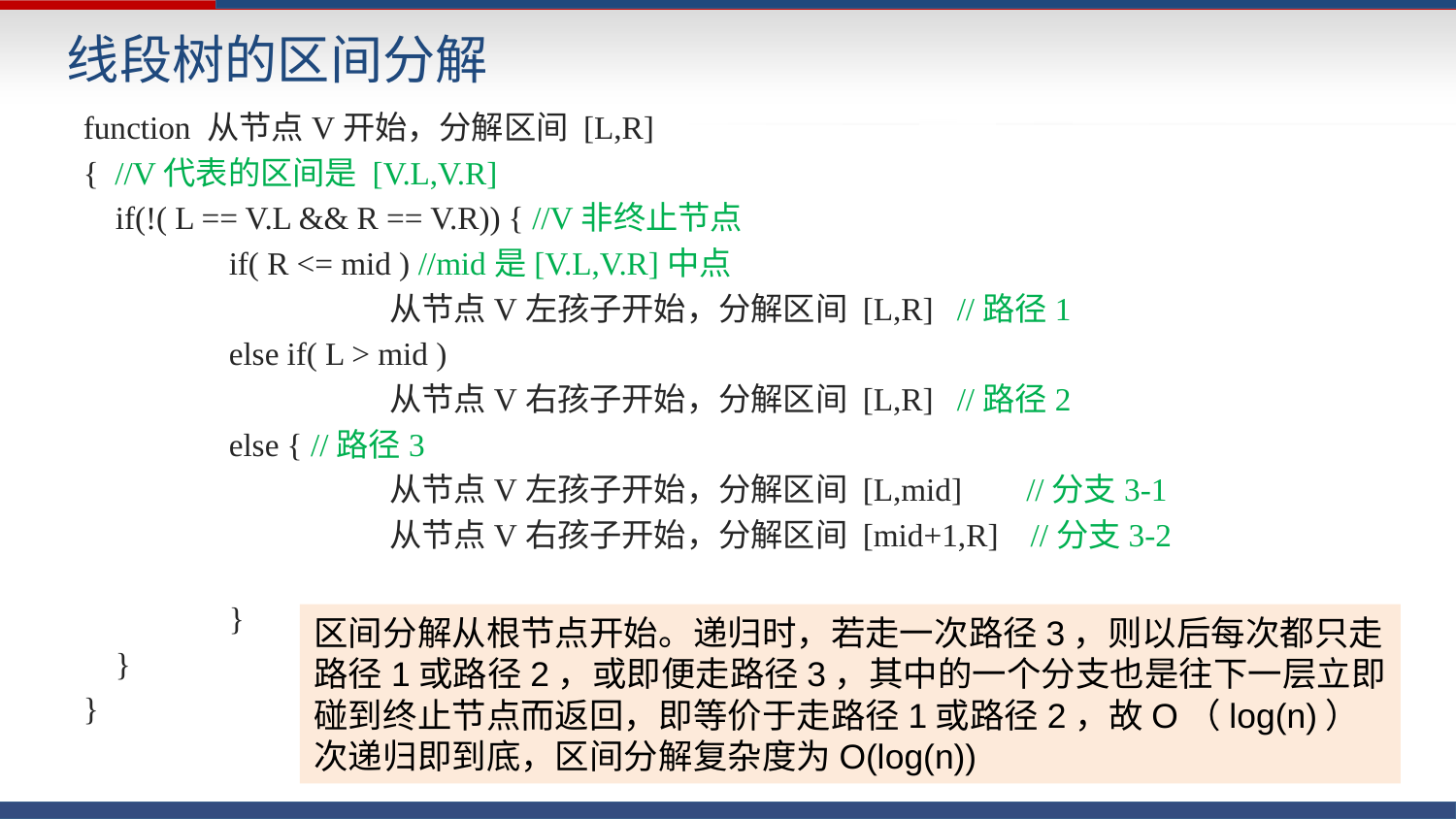

# 线段树的区间分解
function 从节点V开始，分解区间 [L,R]
{  //V代表的区间是 [V.L,V.R]
    if(!( L == V.L && R == V.R)) { //V非终止节点
	if( R <= mid ) //mid是[V.L,V.R]中点
		 从节点V左孩子开始，分解区间 [L,R]  	//路径1
	else if( L > mid )
		 从节点V右孩子开始，分解区间 [L,R]	//路径2
	else { //路径3
		 从节点V左孩子开始，分解区间 [L,mid]        //分支3-1
		 从节点V右孩子开始，分解区间 [mid+1,R]    //分支3-2
	}
    }
}
区间分解从根节点开始。递归时，若走一次路径3，则以后每次都只走路径1或路径2，或即便走路径3，其中的一个分支也是往下一层立即碰到终止节点而返回，即等价于走路径1或路径2，故O（log(n)）次递归即到底，区间分解复杂度为O(log(n))